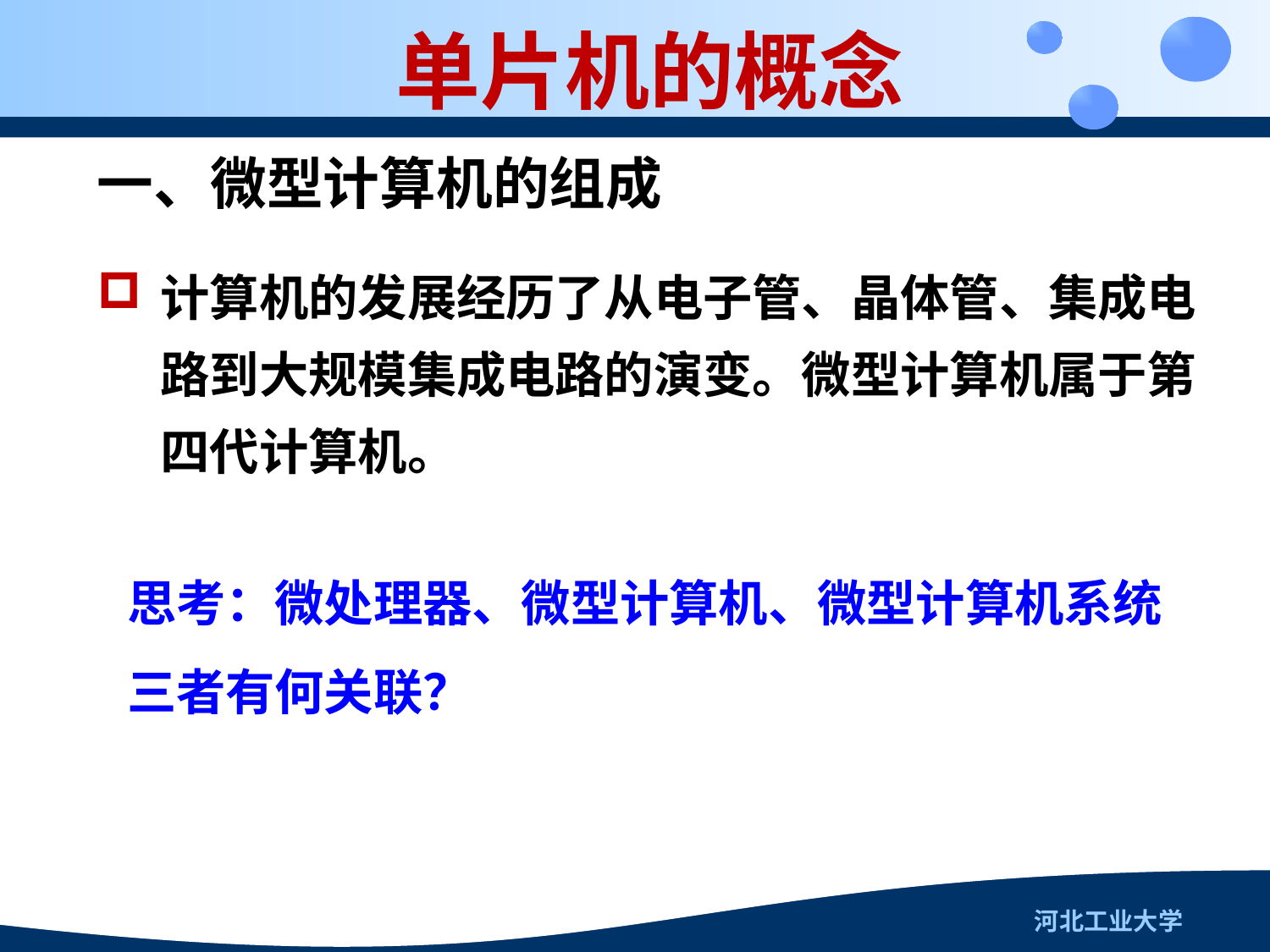

单片机的概念
一、微型计算机的组成
计算机的发展经历了从电子管、晶体管、集成电路到大规模集成电路的演变。微型计算机属于第四代计算机。
思考：微处理器、微型计算机、微型计算机系统三者有何关联？
河北工业大学